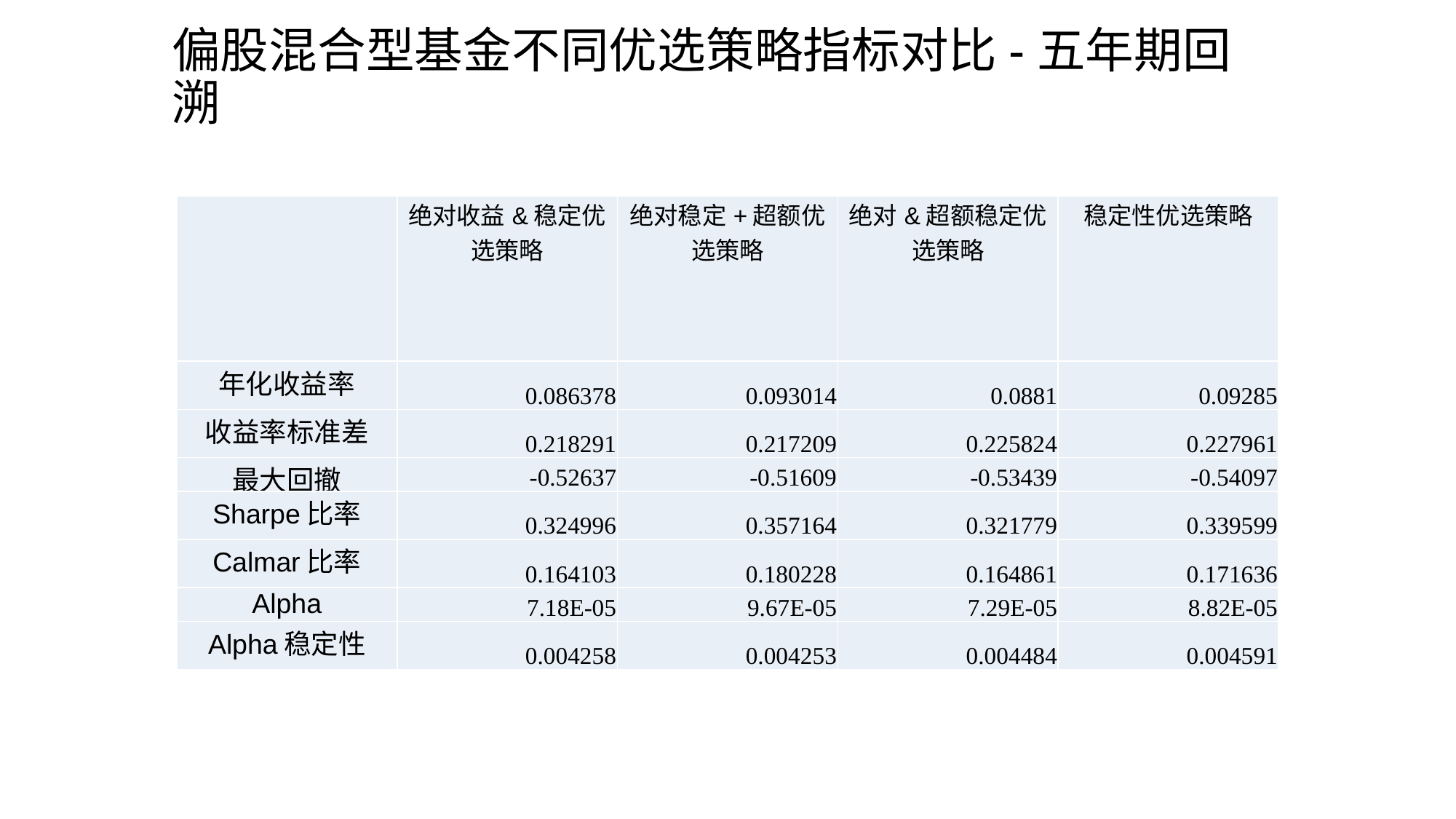

# 偏股混合型基金不同优选策略指标对比-五年期回溯
|  | 绝对收益&稳定优选策略 | 绝对稳定+超额优选策略 | 绝对&超额稳定优选策略 | 稳定性优选策略 |
| --- | --- | --- | --- | --- |
| 年化收益率 | 0.086378 | 0.093014 | 0.0881 | 0.09285 |
| 收益率标准差 | 0.218291 | 0.217209 | 0.225824 | 0.227961 |
| 最大回撤 | -0.52637 | -0.51609 | -0.53439 | -0.54097 |
| Sharpe比率 | 0.324996 | 0.357164 | 0.321779 | 0.339599 |
| Calmar比率 | 0.164103 | 0.180228 | 0.164861 | 0.171636 |
| Alpha | 7.18E-05 | 9.67E-05 | 7.29E-05 | 8.82E-05 |
| Alpha稳定性 | 0.004258 | 0.004253 | 0.004484 | 0.004591 |